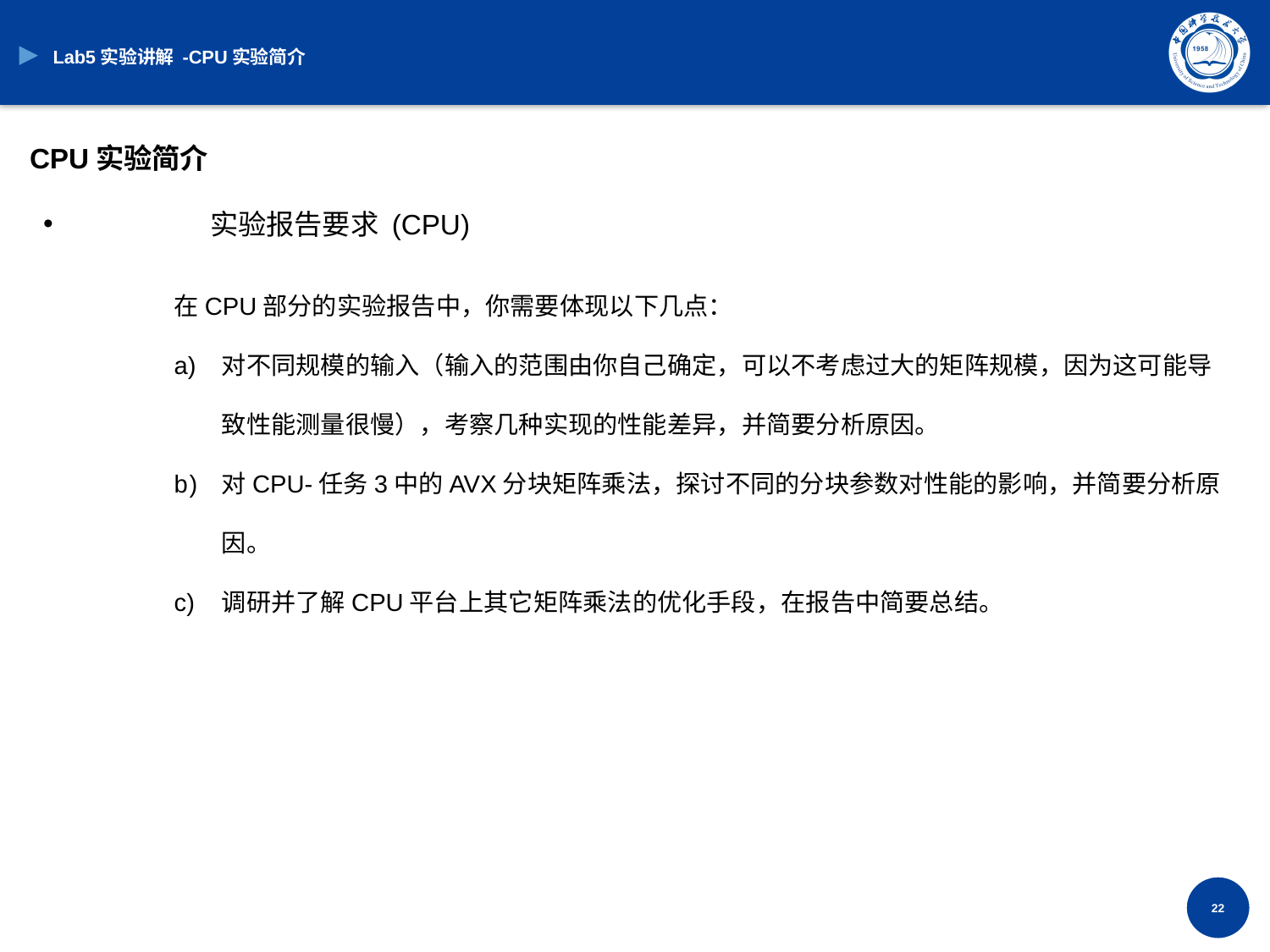

Lab5实验讲解 -CPU实验简介

CPU实验简介
	实验报告要求 (CPU)
在CPU部分的实验报告中，你需要体现以下几点：
对不同规模的输入（输入的范围由你自己确定，可以不考虑过大的矩阵规模，因为这可能导致性能测量很慢），考察几种实现的性能差异，并简要分析原因。
对CPU-任务3中的AVX分块矩阵乘法，探讨不同的分块参数对性能的影响，并简要分析原因。
调研并了解CPU平台上其它矩阵乘法的优化手段，在报告中简要总结。